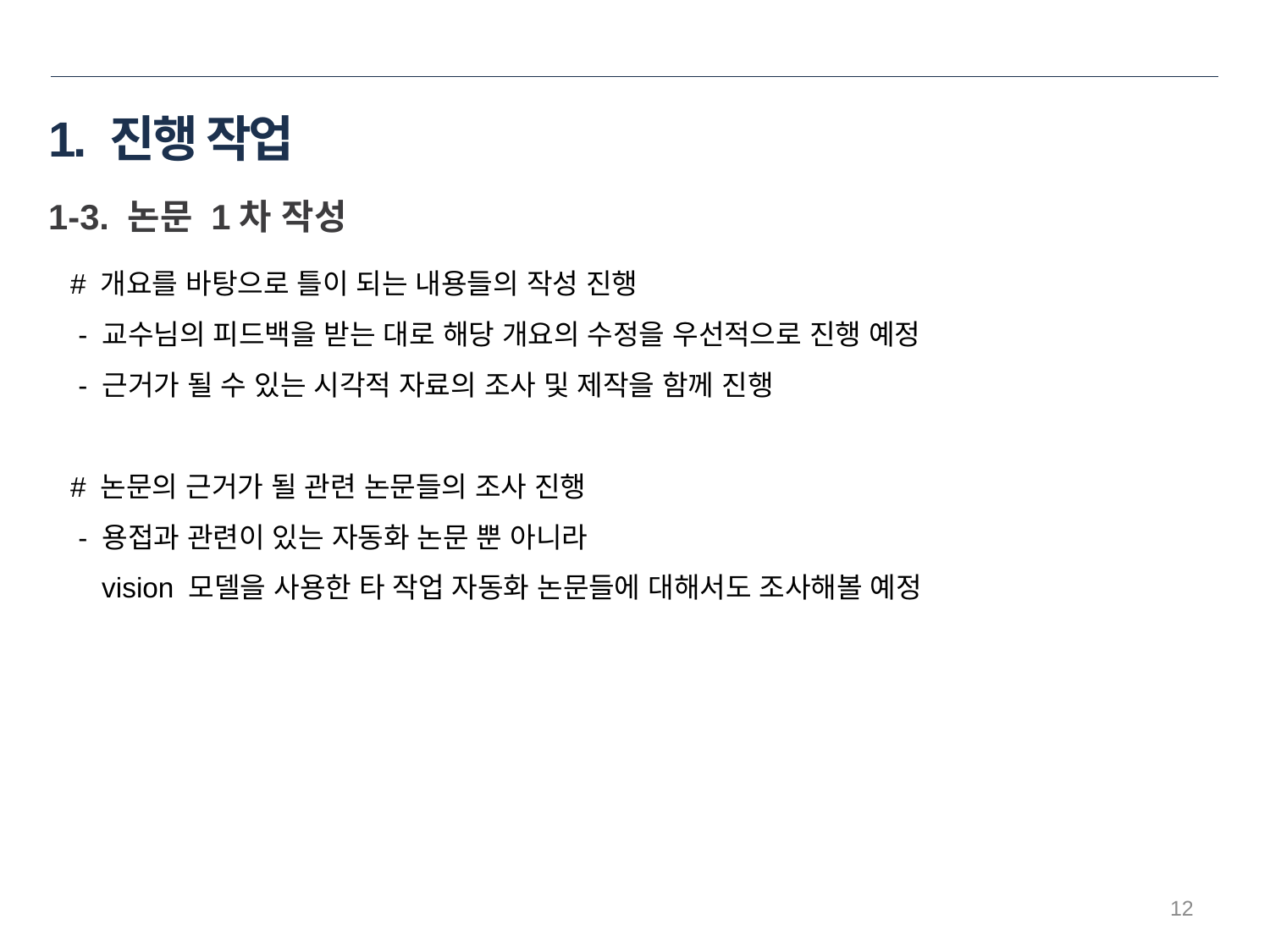

# 1. 진행 작업
1-3. 논문 1차 작성
# 개요를 바탕으로 틀이 되는 내용들의 작성 진행
 - 교수님의 피드백을 받는 대로 해당 개요의 수정을 우선적으로 진행 예정
 - 근거가 될 수 있는 시각적 자료의 조사 및 제작을 함께 진행

# 논문의 근거가 될 관련 논문들의 조사 진행
 - 용접과 관련이 있는 자동화 논문 뿐 아니라
    vision 모델을 사용한 타 작업 자동화 논문들에 대해서도 조사해볼 예정
12